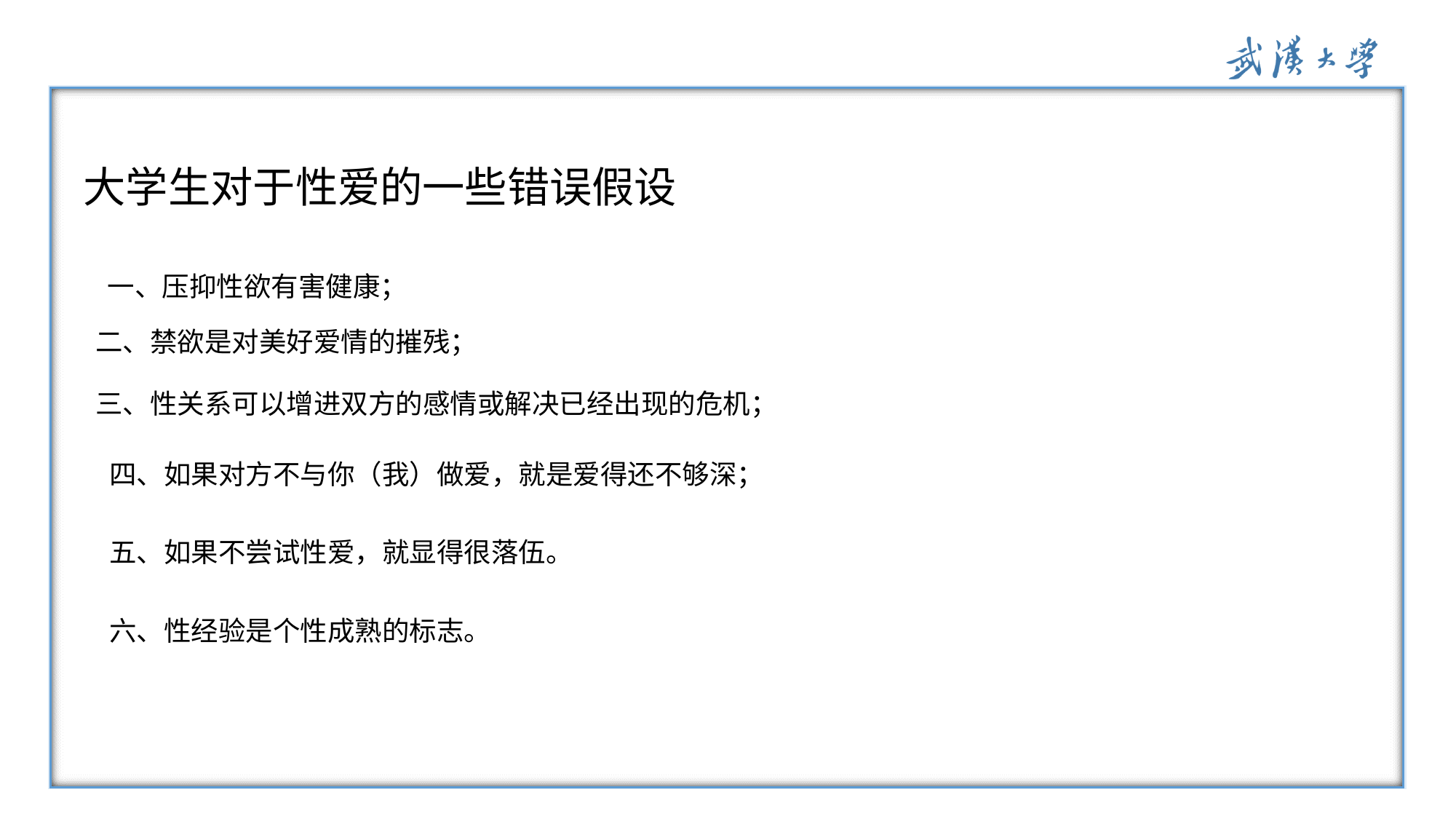

大学生对于性爱的一些错误假设
一、压抑性欲有害健康；
二、禁欲是对美好爱情的摧残；
三、性关系可以增进双方的感情或解决已经出现的危机；
四、如果对方不与你（我）做爱，就是爱得还不够深；
五、如果不尝试性爱，就显得很落伍。
六、性经验是个性成熟的标志。